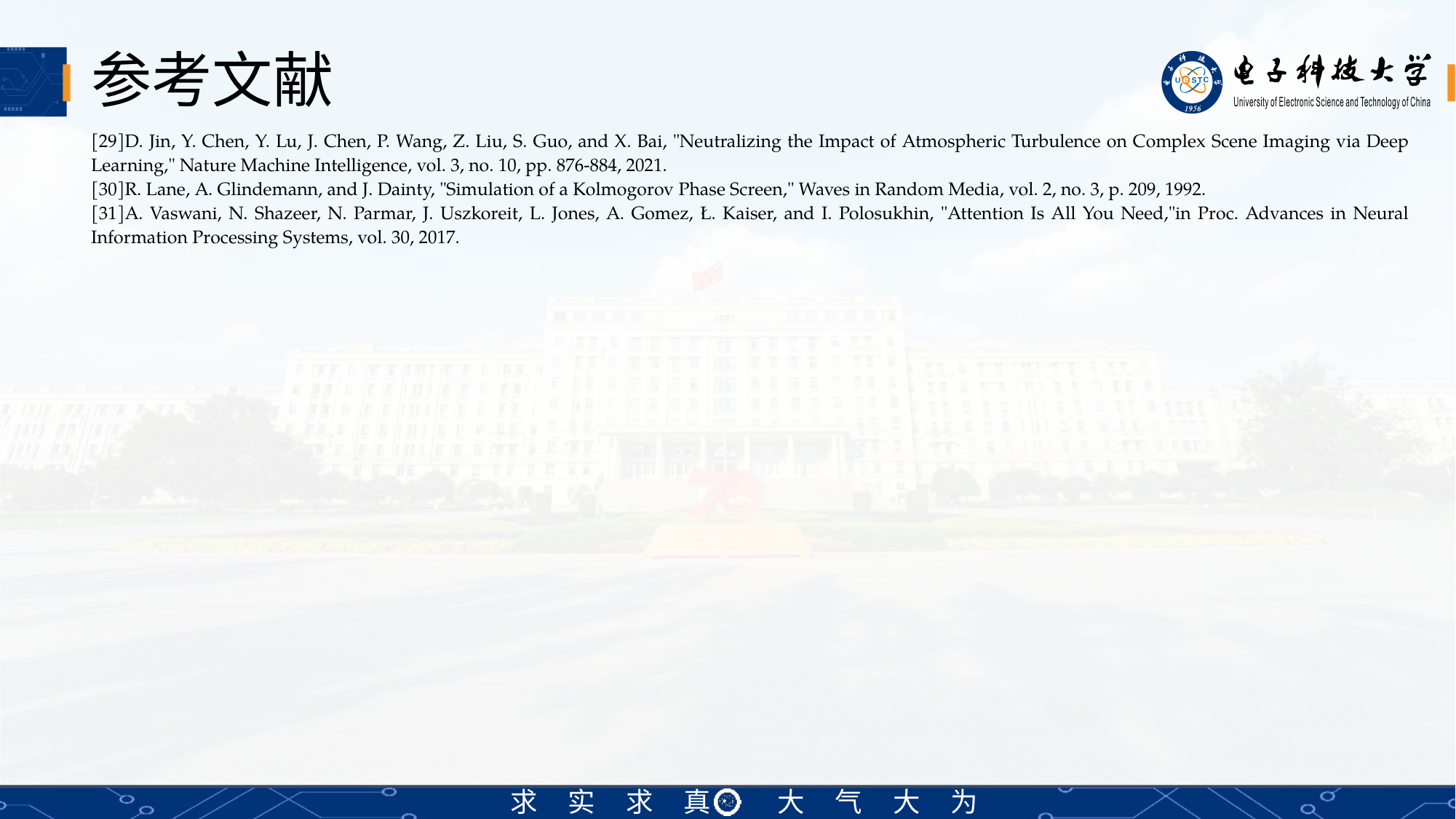

# 参考文献
[29]D. Jin, Y. Chen, Y. Lu, J. Chen, P. Wang, Z. Liu, S. Guo, and X. Bai, "Neutralizing the Impact of Atmospheric Turbulence on Complex Scene Imaging via Deep Learning," Nature Machine Intelligence, vol. 3, no. 10, pp. 876-884, 2021.
[30]R. Lane, A. Glindemann, and J. Dainty, "Simulation of a Kolmogorov Phase Screen," Waves in Random Media, vol. 2, no. 3, p. 209, 1992.
[31]A. Vaswani, N. Shazeer, N. Parmar, J. Uszkoreit, L. Jones, A. Gomez, Ł. Kaiser, and I. Polosukhin, "Attention Is All You Need,"in Proc. Advances in Neural Information Processing Systems, vol. 30, 2017.